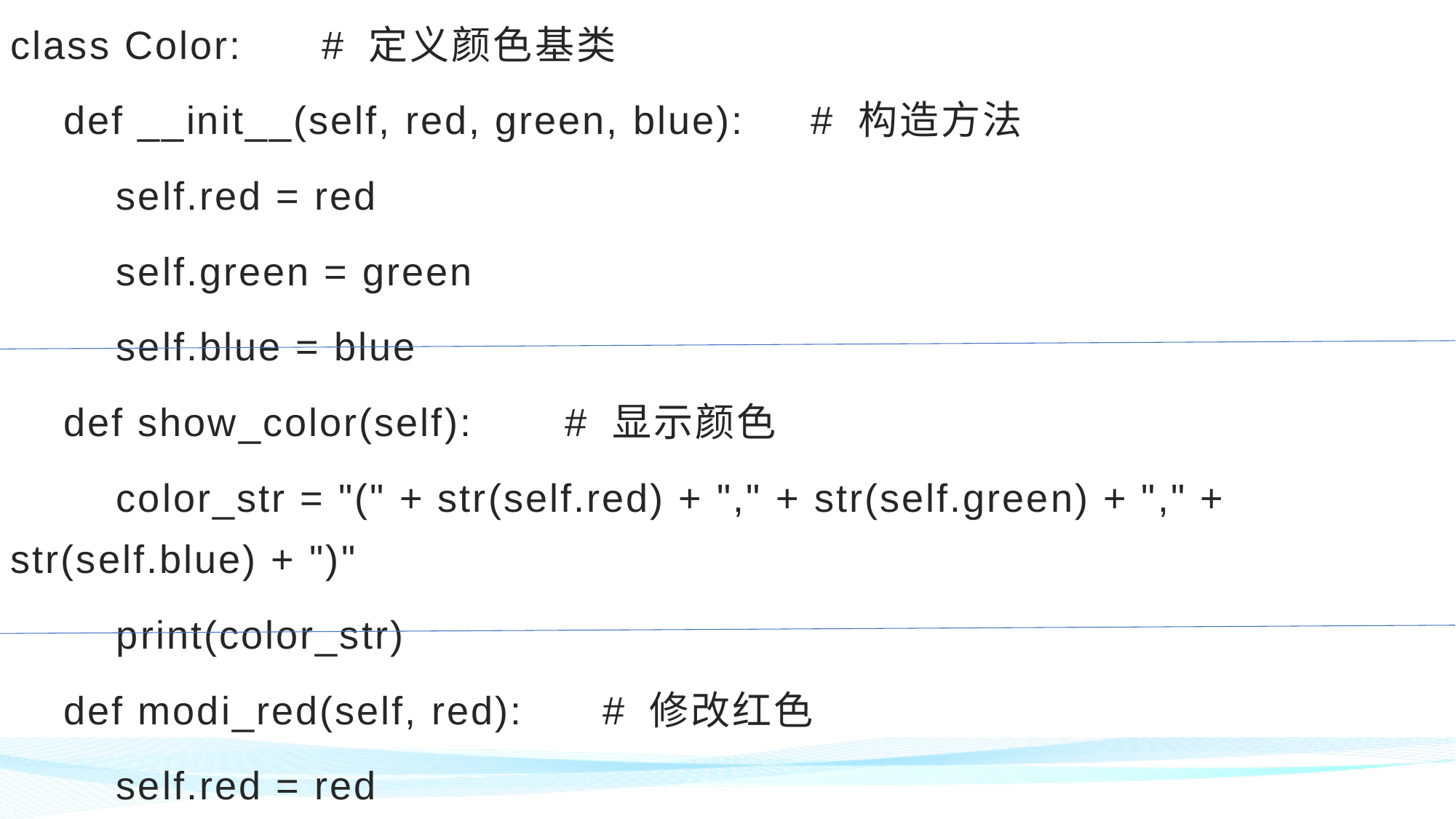

class Color:      # 定义颜色基类
    def __init__(self, red, green, blue):     # 构造方法
        self.red = red
        self.green = green
        self.blue = blue
    def show_color(self):       # 显示颜色
        color_str = "(" + str(self.red) + "," + str(self.green) + "," + str(self.blue) + ")"
        print(color_str)
    def modi_red(self, red):      # 修改红色
        self.red = red